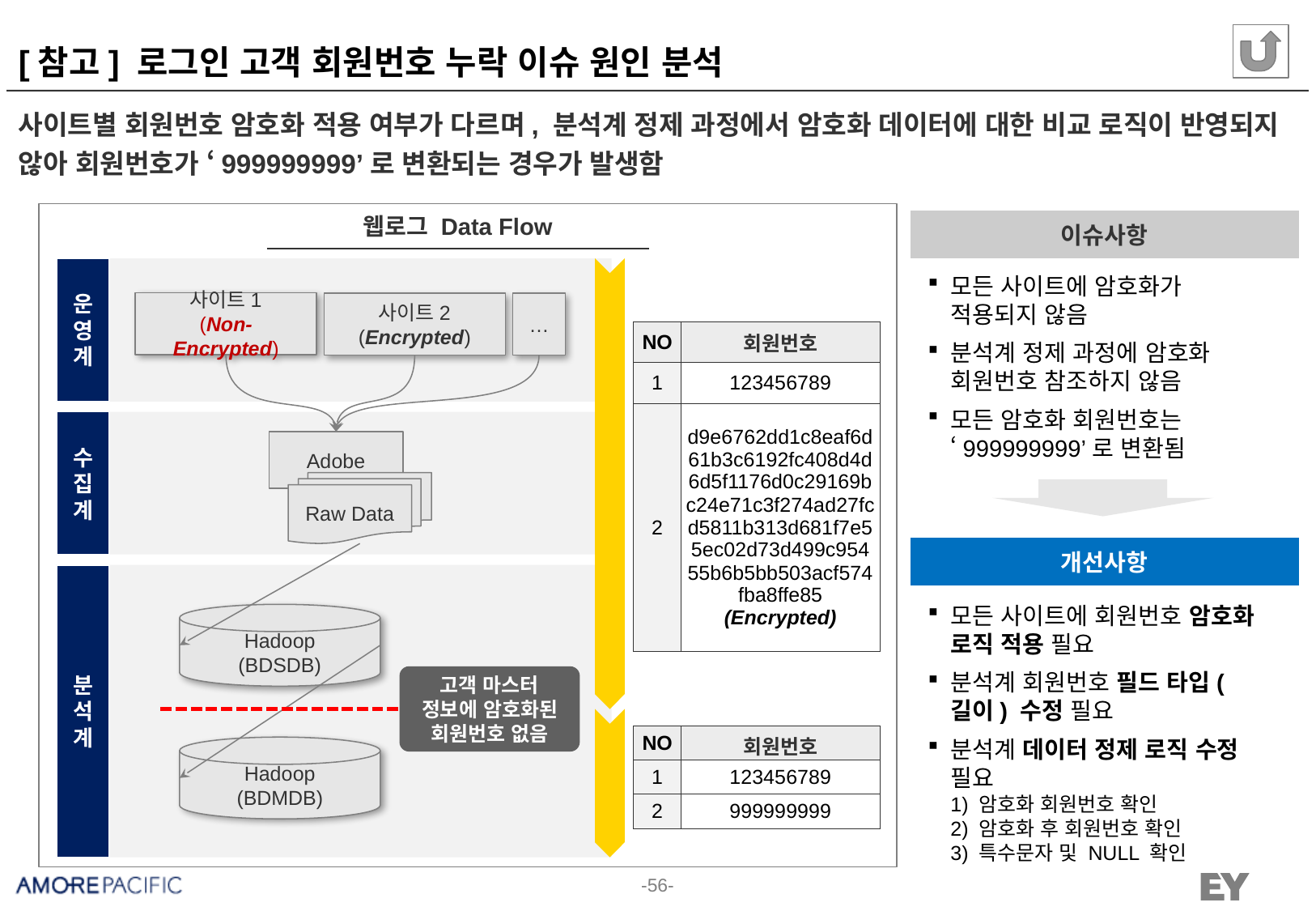

# [참고] 로그인 고객 회원번호 누락 이슈 원인 분석

사이트별 회원번호 암호화 적용 여부가 다르며, 분석계 정제 과정에서 암호화 데이터에 대한 비교 로직이 반영되지 않아 회원번호가 ‘999999999’로 변환되는 경우가 발생함

웹로그 Data Flow
이슈사항
운
영
계

모든 사이트에 암호화가 적용되지 않음
분석계 정제 과정에 암호화 회원번호 참조하지 않음
모든 암호화 회원번호는 ‘999999999’로 변환됨
사이트1
(Non-Encrypted)
사이트2
(Encrypted)
…
| NO | 회원번호 |
| --- | --- |
| 1 | 123456789 |
| 2 | d9e6762dd1c8eaf6d61b3c6192fc408d4d6d5f1176d0c29169bc24e71c3f274ad27fcd5811b313d681f7e55ec02d73d499c95455b6b5bb503acf574fba8ffe85 (Encrypted) |

수
집
계
Adobe
Raw Data

개선사항

분
석
계
모든 사이트에 회원번호 암호화 로직 적용 필요
분석계 회원번호 필드 타입(길이) 수정 필요
분석계 데이터 정제 로직 수정 필요
1) 암호화 회원번호 확인
2) 암호화 후 회원번호 확인
3) 특수문자 및 NULL 확인
Hadoop
(BDSDB)
고객 마스터 정보에 암호화된 회원번호 없음
| NO | 회원번호 |
| --- | --- |
| 1 | 123456789 |
| 2 | 999999999 |
Hadoop
(BDMDB)